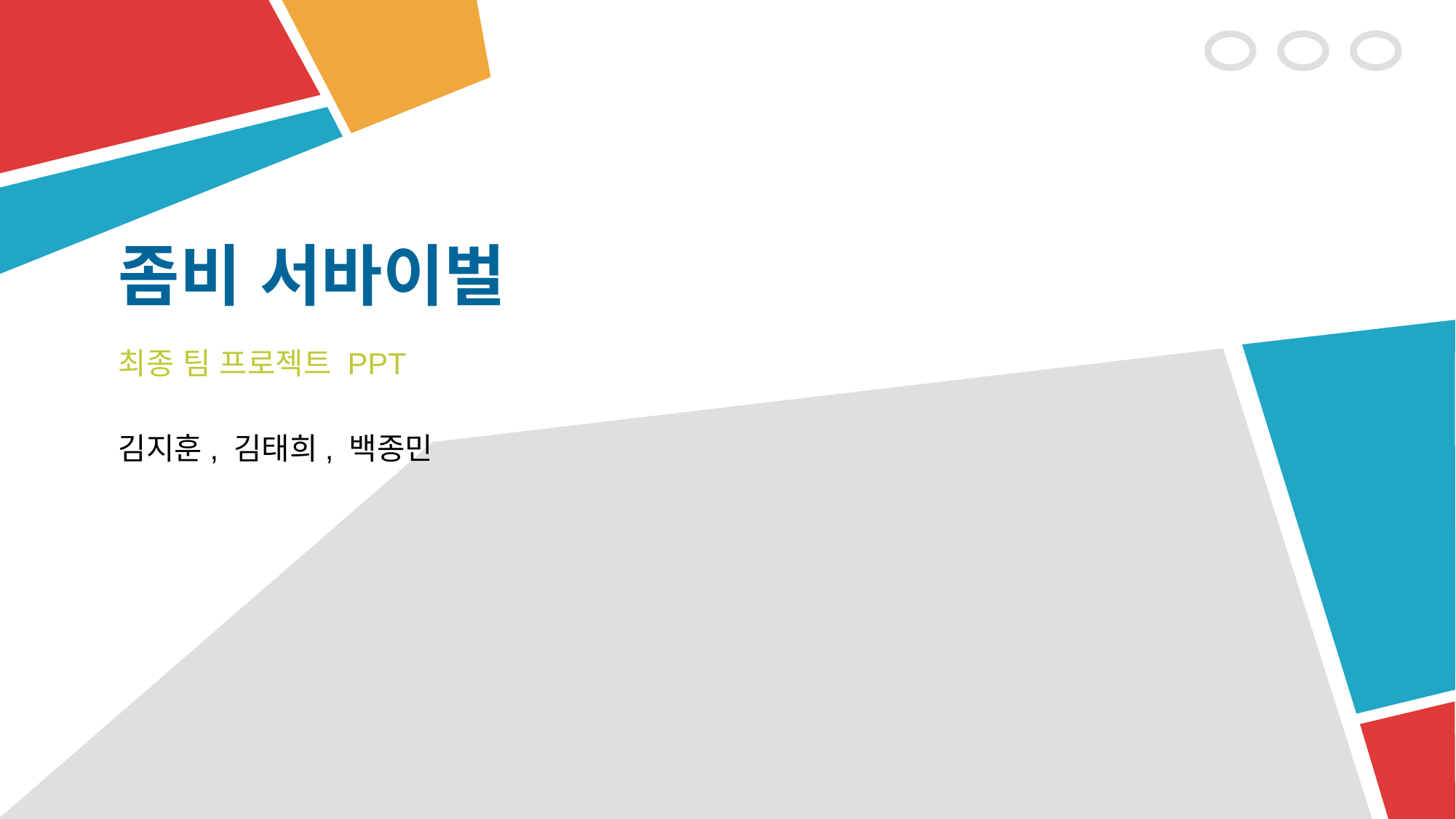

# 좀비 서바이벌
최종 팀 프로젝트 PPT

김지훈, 김태희, 백종민